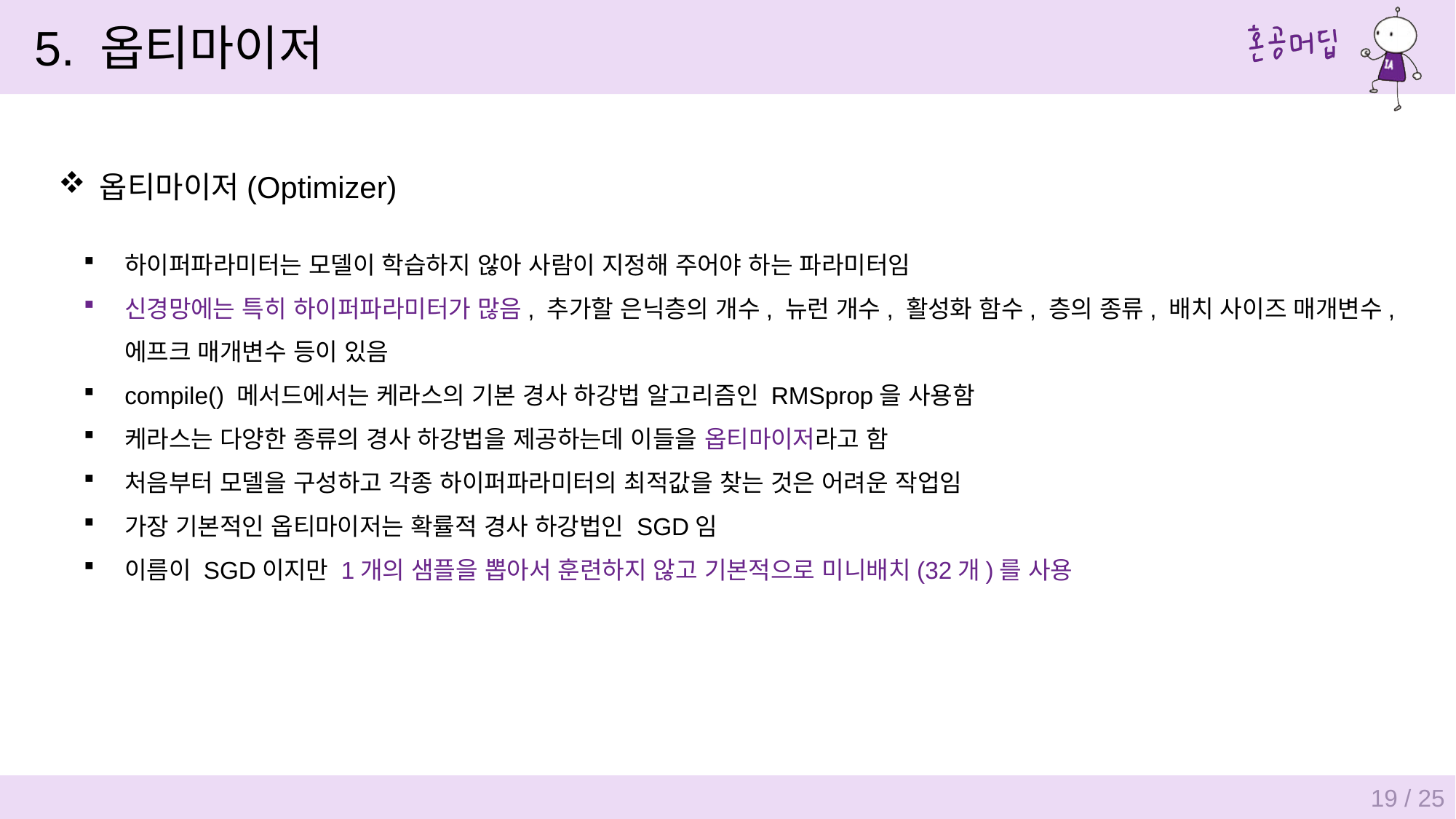

5. 옵티마이저
옵티마이저(Optimizer)
하이퍼파라미터는 모델이 학습하지 않아 사람이 지정해 주어야 하는 파라미터임
신경망에는 특히 하이퍼파라미터가 많음, 추가할 은닉층의 개수, 뉴런 개수, 활성화 함수, 층의 종류, 배치 사이즈 매개변수,
에프크 매개변수 등이 있음
compile() 메서드에서는 케라스의 기본 경사 하강법 알고리즘인 RMSprop을 사용함
케라스는 다양한 종류의 경사 하강법을 제공하는데 이들을 옵티마이저라고 함
처음부터 모델을 구성하고 각종 하이퍼파라미터의 최적값을 찾는 것은 어려운 작업임
가장 기본적인 옵티마이저는 확률적 경사 하강법인 SGD임
이름이 SGD이지만 1개의 샘플을 뽑아서 훈련하지 않고 기본적으로 미니배치(32개)를 사용
19 / 25